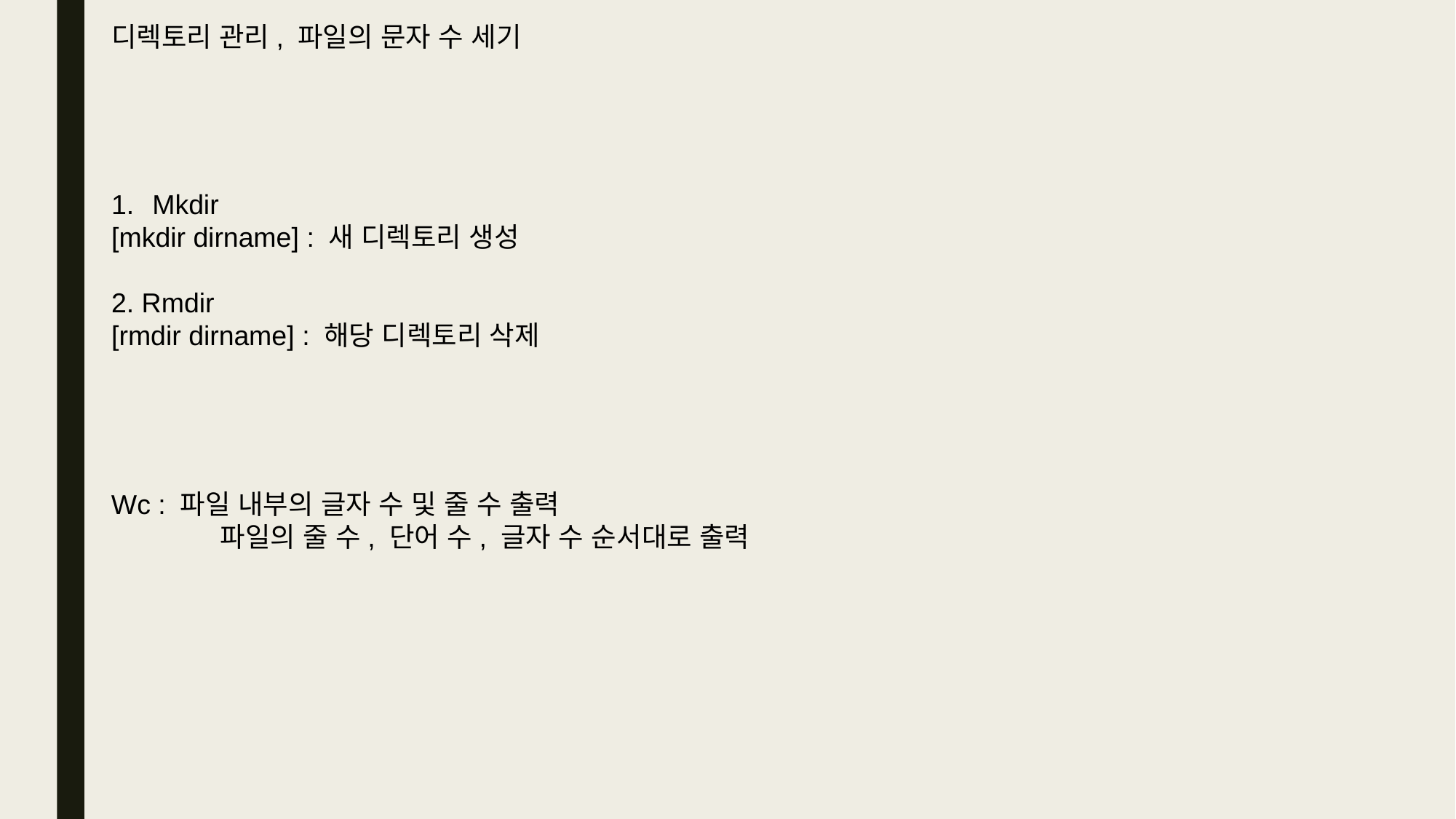

디렉토리 관리, 파일의 문자 수 세기
Mkdir
[mkdir dirname] : 새 디렉토리 생성

2. Rmdir
[rmdir dirname] : 해당 디렉토리 삭제
Wc : 파일 내부의 글자 수 및 줄 수 출력
	파일의 줄 수, 단어 수, 글자 수 순서대로 출력